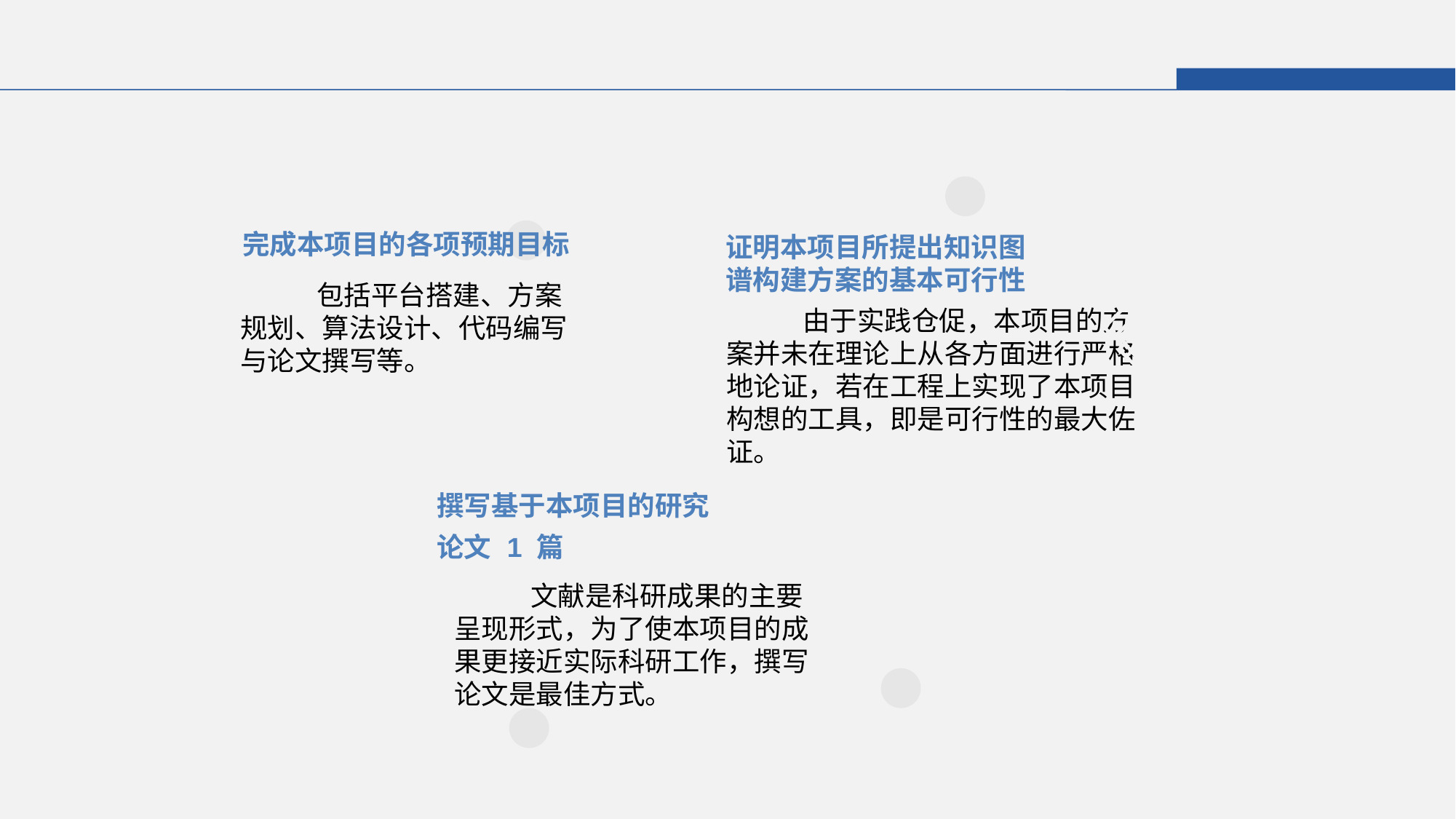

完成本项目的各项预期目标

证明本项目所提出知识图谱构建方案的基本可行性
        包括平台搭建、方案规划、算法设计、代码编写与论文撰写等。

        由于实践仓促，本项目的方案并未在理论上从各方面进行严格地论证，若在工程上实现了本项目构想的工具，即是可行性的最大佐证。
撰写基于本项目的研究论文 1 篇
        文献是科研成果的主要呈现形式，为了使本项目的成果更接近实际科研工作，撰写论文是最佳方式。